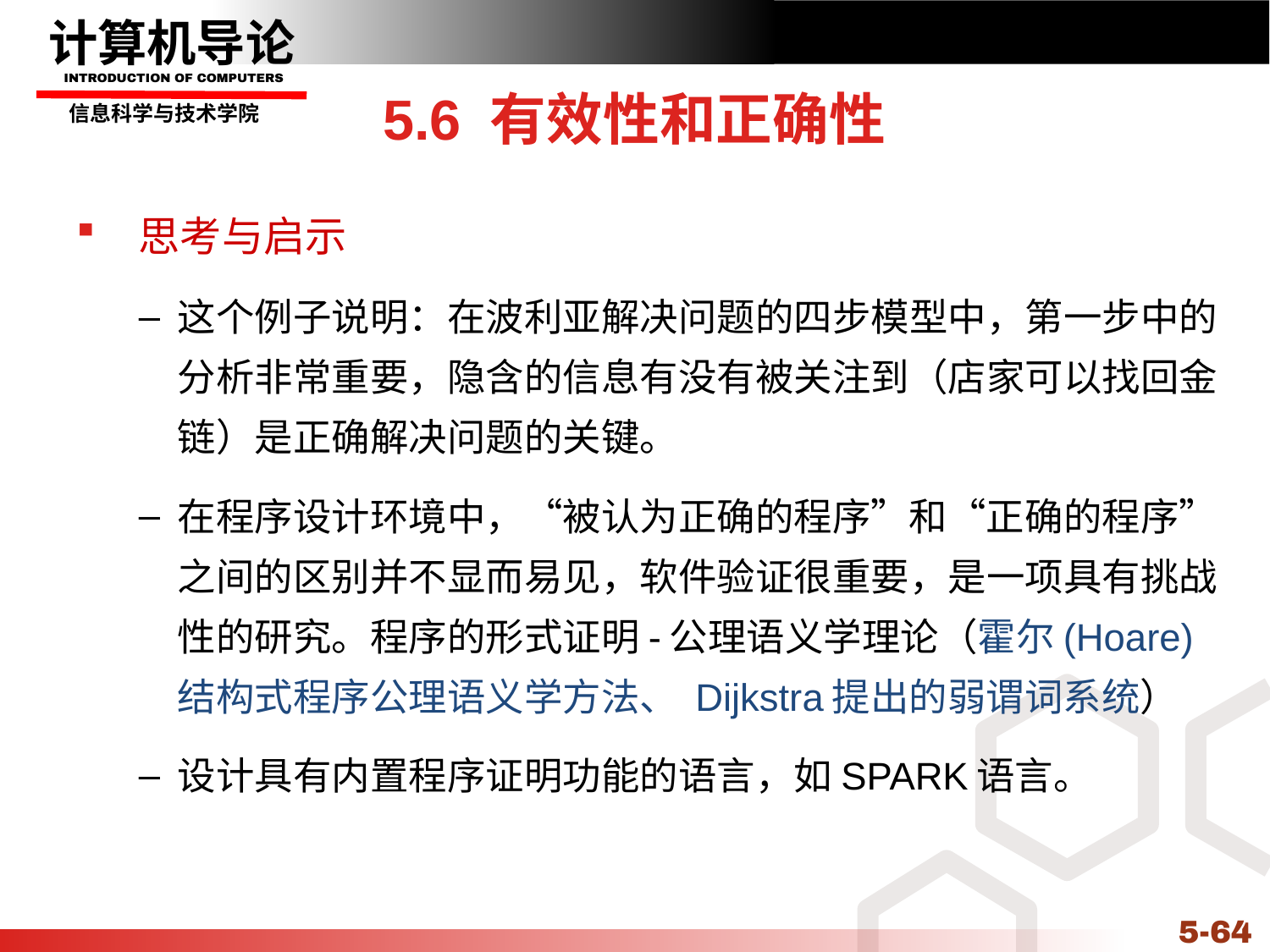

# 5.6 有效性和正确性
思考与启示
这个例子说明：在波利亚解决问题的四步模型中，第一步中的分析非常重要，隐含的信息有没有被关注到（店家可以找回金链）是正确解决问题的关键。
在程序设计环境中，“被认为正确的程序”和“正确的程序”之间的区别并不显而易见，软件验证很重要，是一项具有挑战性的研究。程序的形式证明-公理语义学理论（霍尔(Hoare)结构式程序公理语义学方法、 Dijkstra提出的弱谓词系统）
设计具有内置程序证明功能的语言，如SPARK语言。
5-64